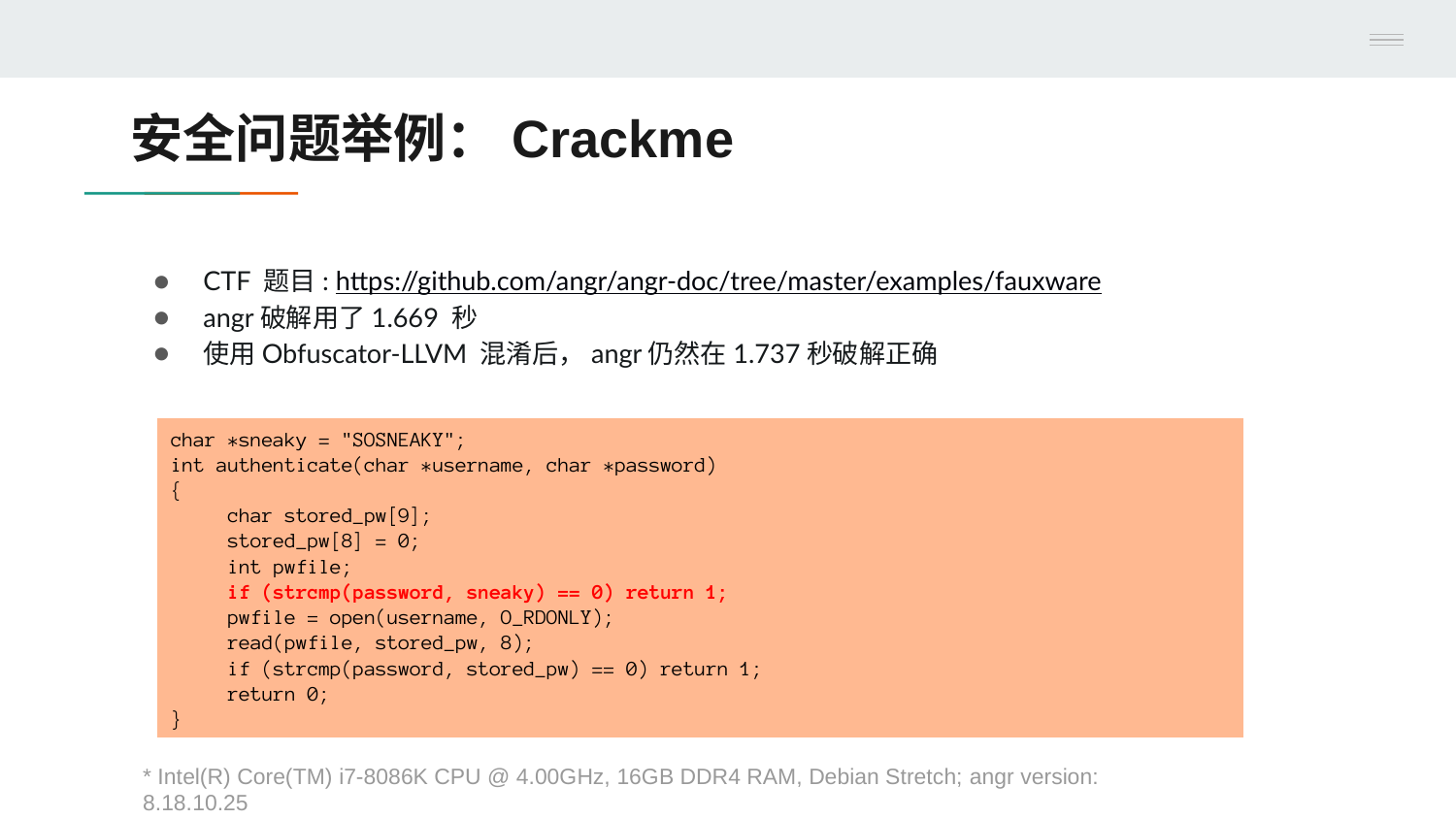

# 安全问题举例：Crackme
CTF 题目: https://github.com/angr/angr-doc/tree/master/examples/fauxware
angr破解用了1.669 秒
使用Obfuscator-LLVM 混淆后，angr仍然在1.737秒破解正确
char *sneaky = "SOSNEAKY";
int authenticate(char *username, char *password)
{
     char stored_pw[9];
     stored_pw[8] = 0;
     int pwfile;
     if (strcmp(password, sneaky) == 0) return 1;
     pwfile = open(username, O_RDONLY);
     read(pwfile, stored_pw, 8);
     if (strcmp(password, stored_pw) == 0) return 1;
     return 0;
}
* Intel(R) Core(TM) i7-8086K CPU @ 4.00GHz, 16GB DDR4 RAM, Debian Stretch; angr version: 8.18.10.25
* OLLVM version: 3.6.1